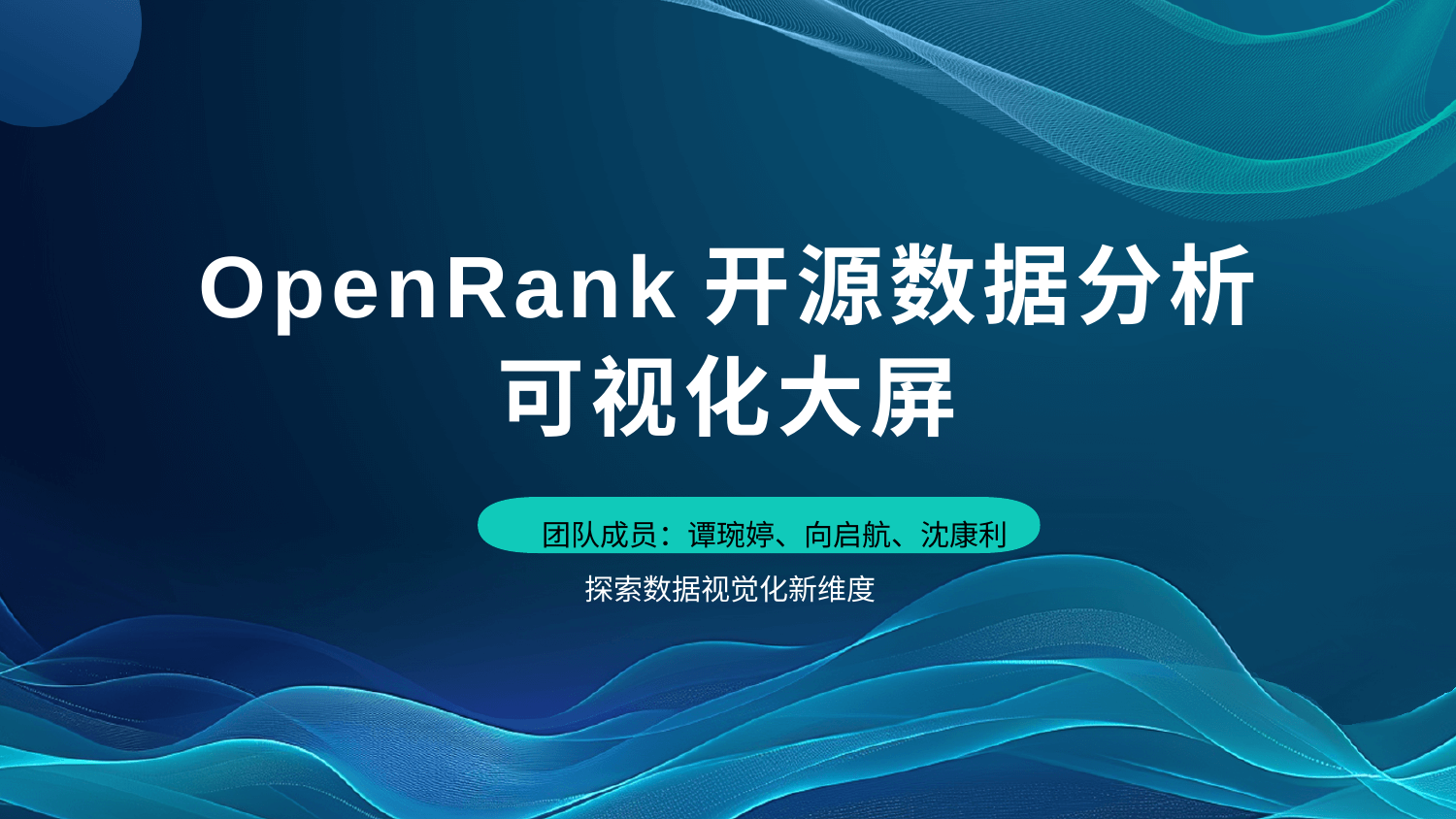

OpenRank开源数据分析
可视化大屏
团队成员：谭琬婷、向启航、沈康利

探索数据视觉化新维度